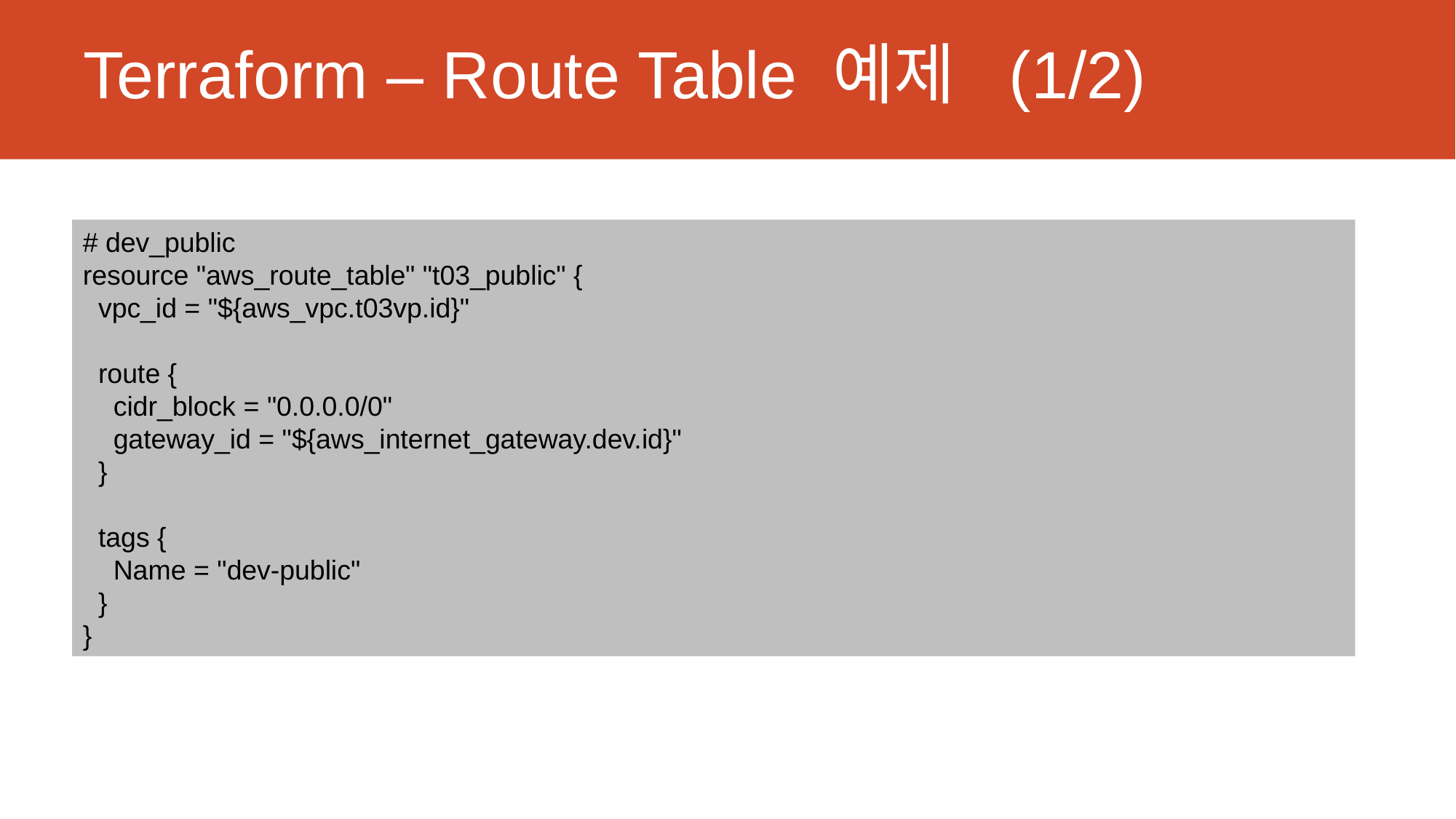

# Terraform – Route Table 예제  (1/2)
# dev_public
resource "aws_route_table" "t03_public" {
  vpc_id = "${aws_vpc.t03vp.id}"

  route {
    cidr_block = "0.0.0.0/0"
    gateway_id = "${aws_internet_gateway.dev.id}"
  }

  tags {
    Name = "dev-public"
  }
}